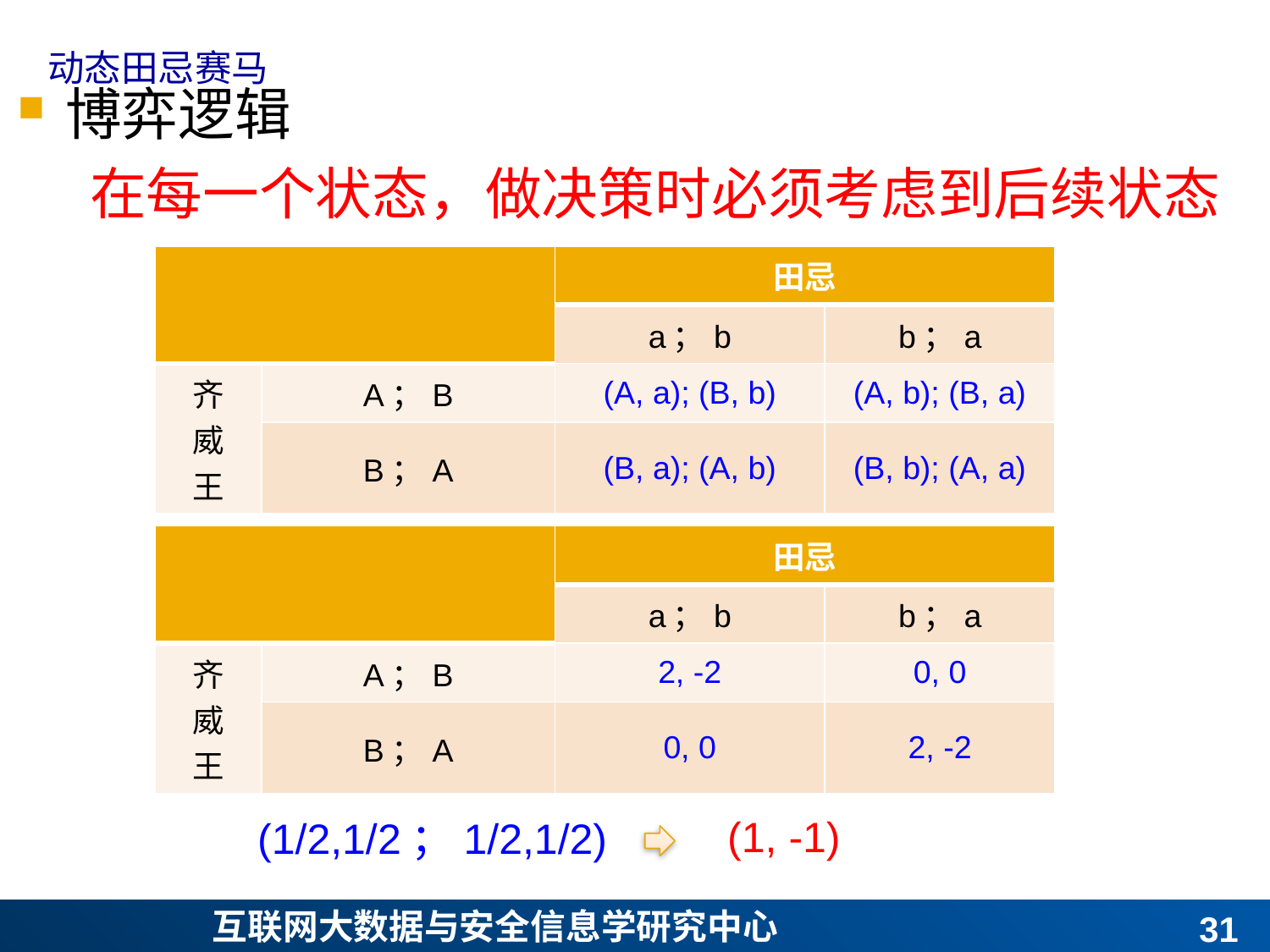

# 动态田忌赛马
博弈逻辑
在每一个状态，做决策时必须考虑到后续状态
|  |  | 田忌 |  |
| --- | --- | --- | --- |
|  |  | a；b | b；a |
| 齐 威 王 | A；B | (A, a); (B, b) | (A, b); (B, a) |
|  | B；A | (B, a); (A, b) | (B, b); (A, a) |
|  |  | 田忌 |  |
| --- | --- | --- | --- |
|  |  | a；b | b；a |
| 齐 威 王 | A；B | 2, -2 | 0, 0 |
|  | B；A | 0, 0 | 2, -2 |
(1, -1)
(1/2,1/2；1/2,1/2)

31